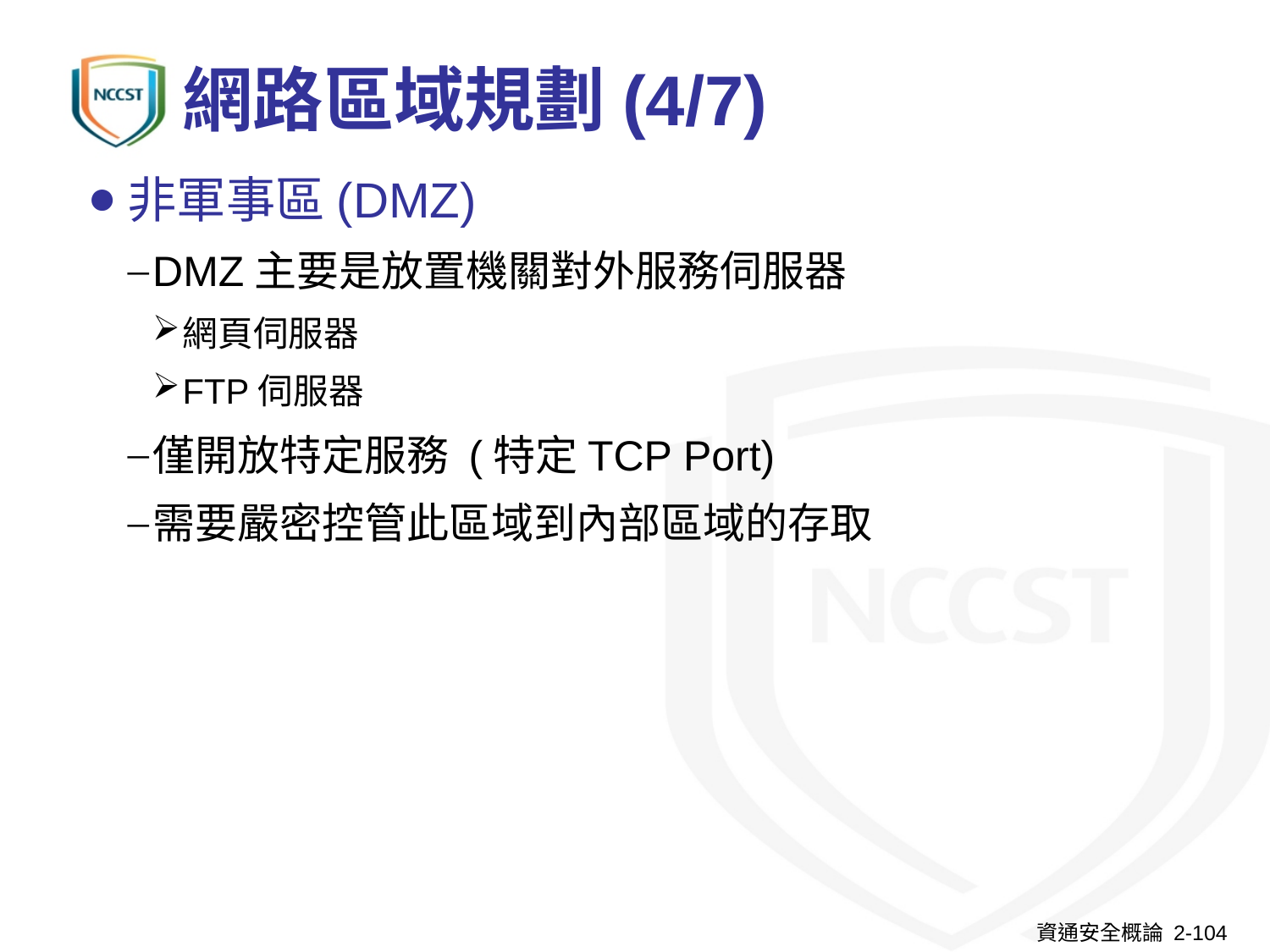

# 網路區域規劃(4/7)
非軍事區(DMZ)
DMZ主要是放置機關對外服務伺服器
網頁伺服器
FTP伺服器
僅開放特定服務 (特定TCP Port)
需要嚴密控管此區域到內部區域的存取